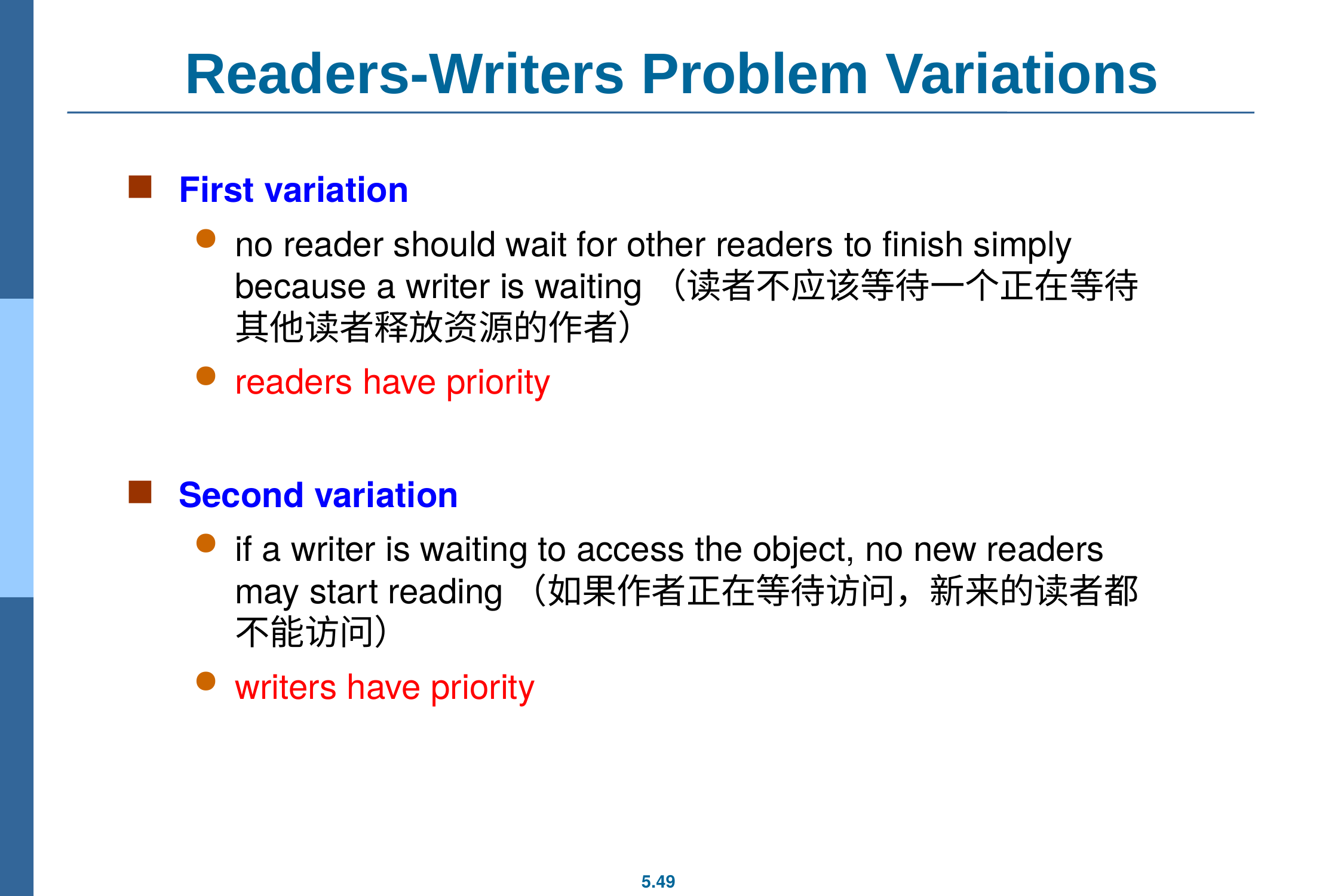

# Readers-Writers Problem Variations
First variation
no reader should wait for other readers to finish simply because a writer is waiting（读者不应该等待一个正在等待其他读者释放资源的作者）
readers have priority

Second variation
if a writer is waiting to access the object, no new readers may start reading（如果作者正在等待访问，新来的读者都不能访问）
writers have priority